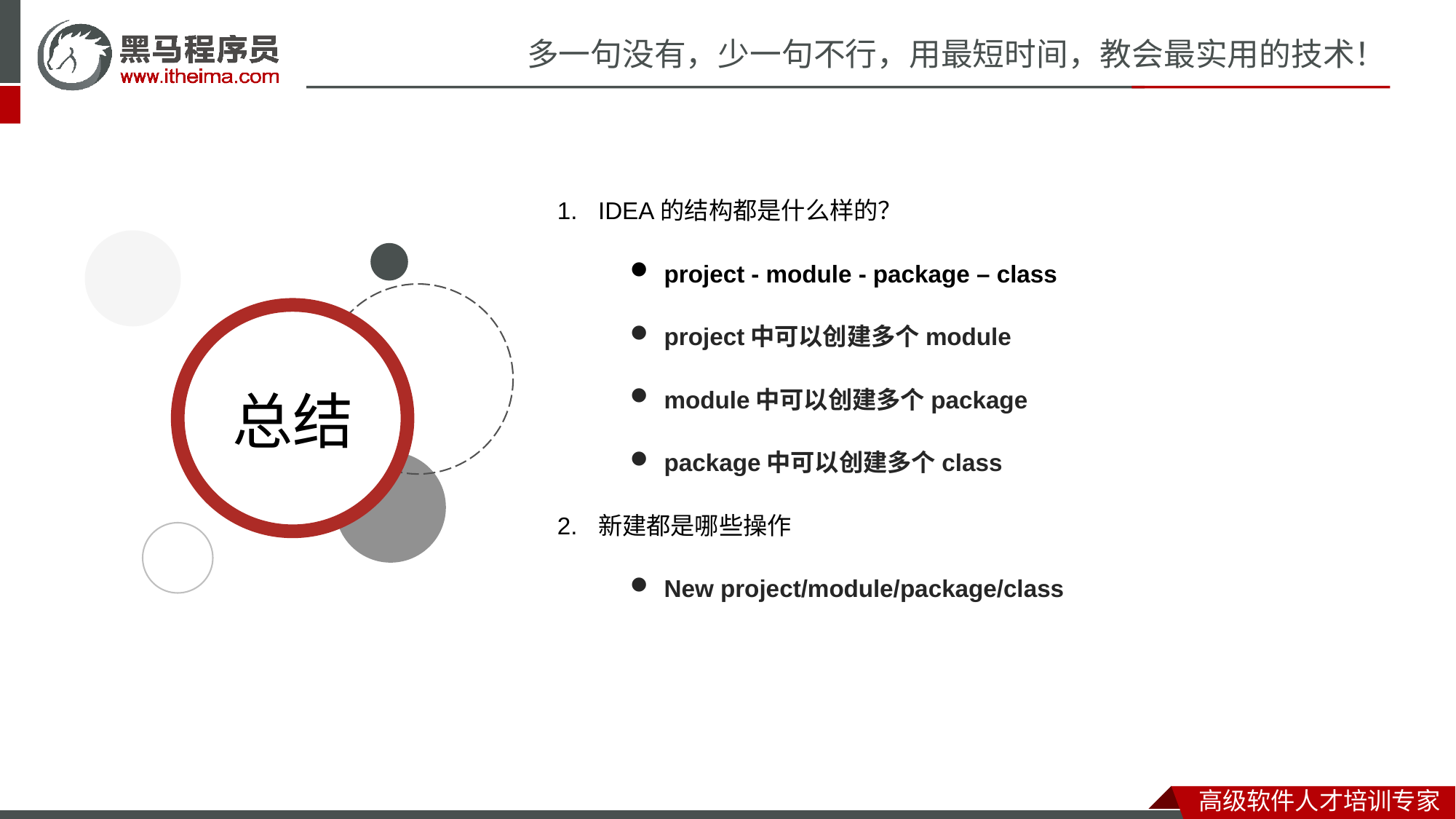

IDEA的结构都是什么样的？
project - module - package – class
project中可以创建多个module
module中可以创建多个package
package中可以创建多个class
新建都是哪些操作
New project/module/package/class